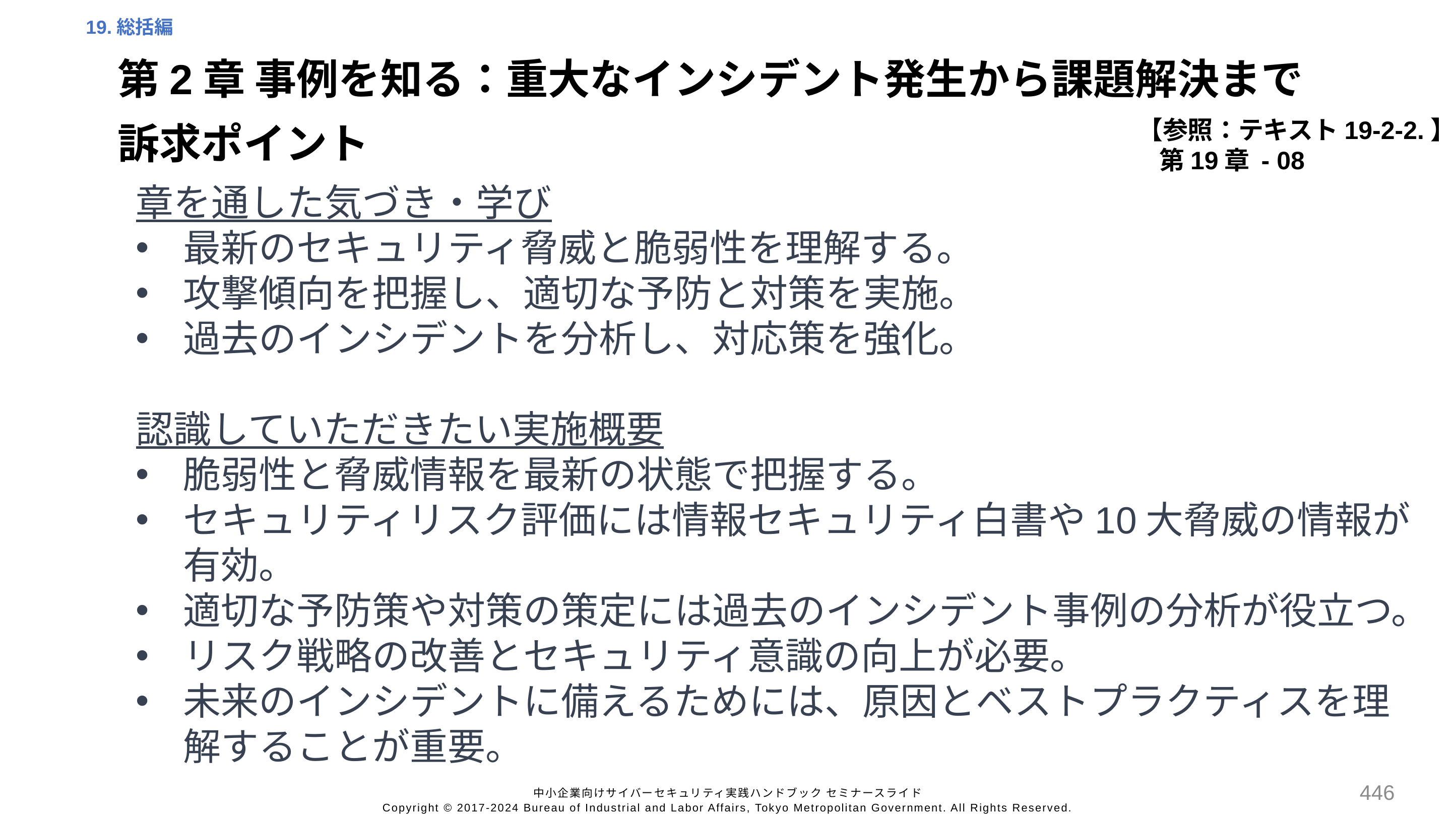

19.総括編
第2章 事例を知る：重大なインシデント発生から課題解決まで
【参照：テキスト19-2-2.】
第19章 - 08
訴求ポイント
章を通した気づき・学び
最新のセキュリティ脅威と脆弱性を理解する。
攻撃傾向を把握し、適切な予防と対策を実施。
過去のインシデントを分析し、対応策を強化。

認識していただきたい実施概要
脆弱性と脅威情報を最新の状態で把握する。
セキュリティリスク評価には情報セキュリティ白書や10大脅威の情報が有効。
適切な予防策や対策の策定には過去のインシデント事例の分析が役立つ。
リスク戦略の改善とセキュリティ意識の向上が必要。
未来のインシデントに備えるためには、原因とベストプラクティスを理解することが重要。
446